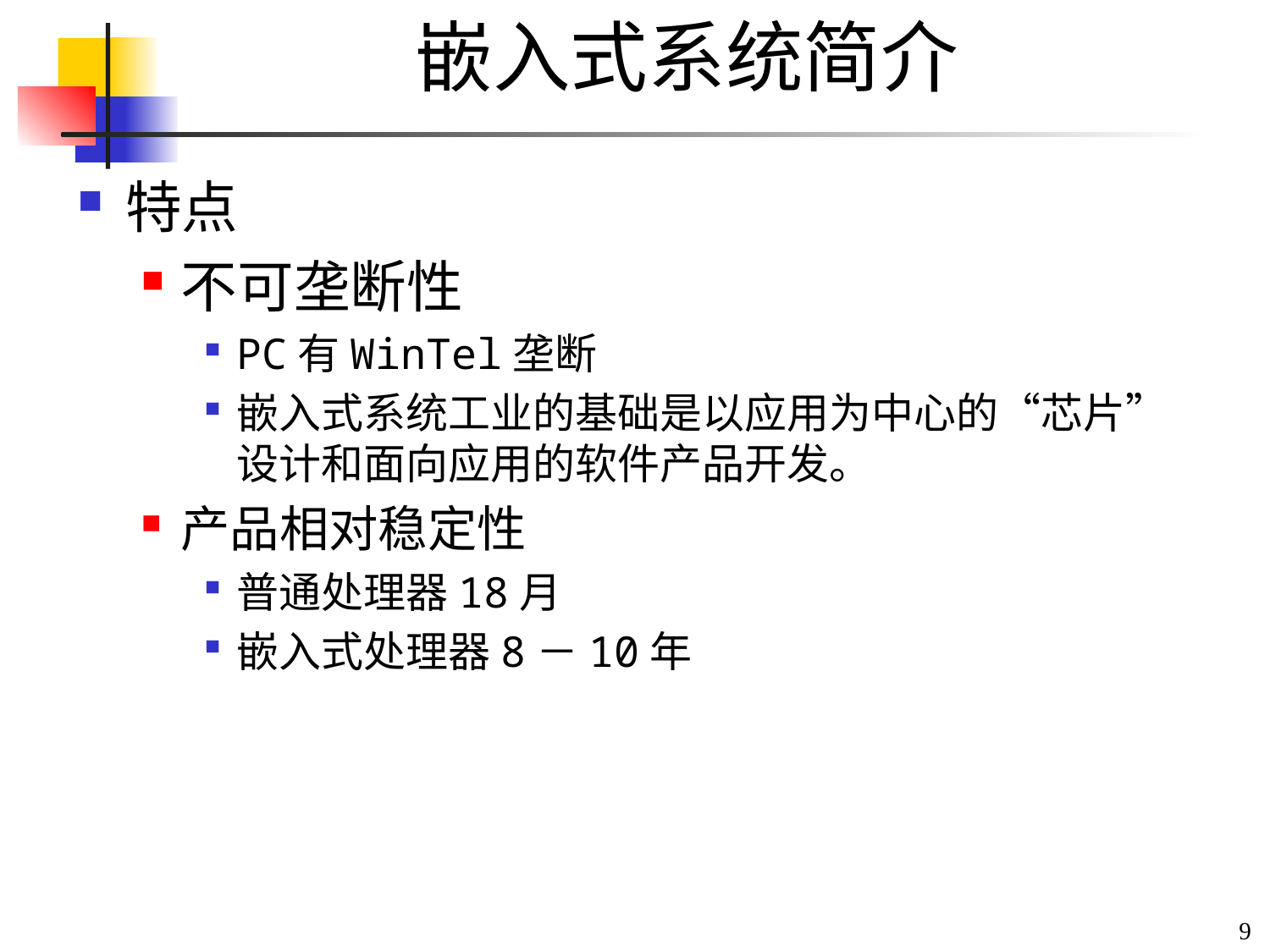

# 嵌入式系统简介
特点
不可垄断性
PC有WinTel垄断
嵌入式系统工业的基础是以应用为中心的“芯片”设计和面向应用的软件产品开发。
产品相对稳定性
普通处理器18月
嵌入式处理器8－10年